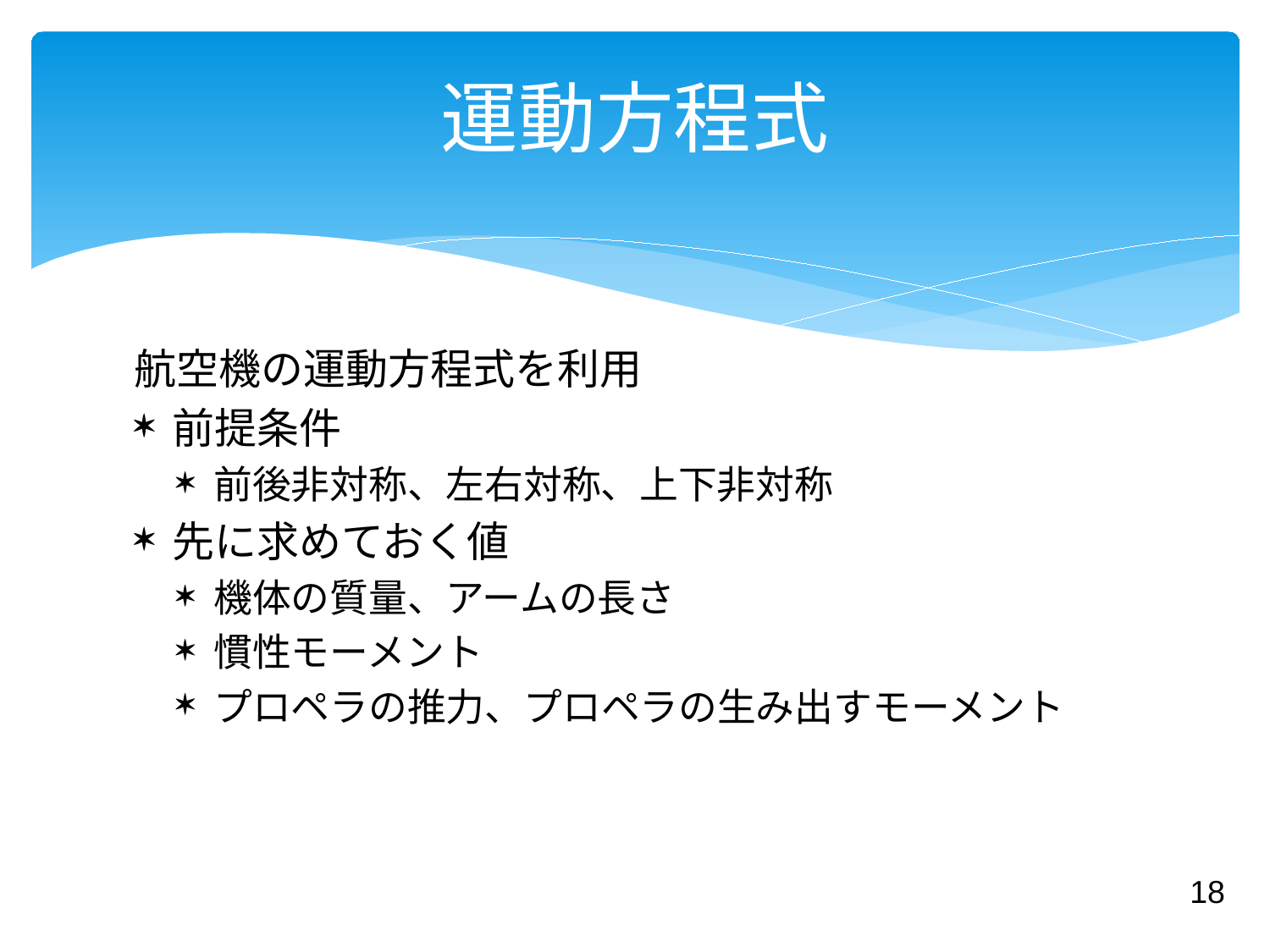

# 運動方程式
航空機の運動方程式を利用
前提条件
前後非対称、左右対称、上下非対称
先に求めておく値
機体の質量、アームの長さ
慣性モーメント
プロペラの推力、プロペラの生み出すモーメント
18